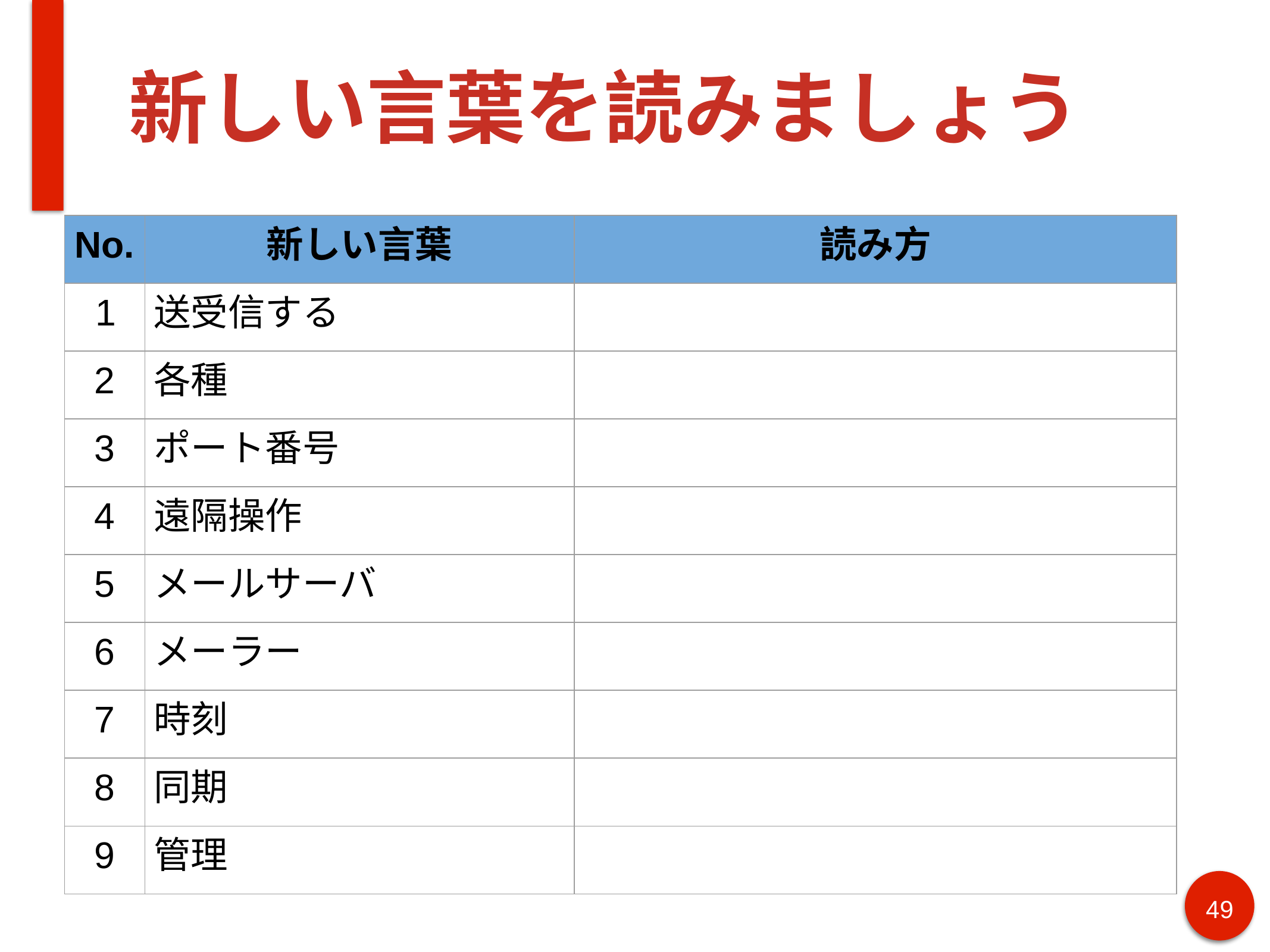

# 新しい言葉を読みましょう
| No. | 新しい言葉 | 読み方 |
| --- | --- | --- |
| 1 | 送受信する |  |
| 2 | 各種 |  |
| 3 | ポート番号 |  |
| 4 | 遠隔操作 |  |
| 5 | メールサーバ |  |
| 6 | メーラー |  |
| 7 | 時刻 |  |
| 8 | 同期 |  |
| 9 | 管理 |  |
49